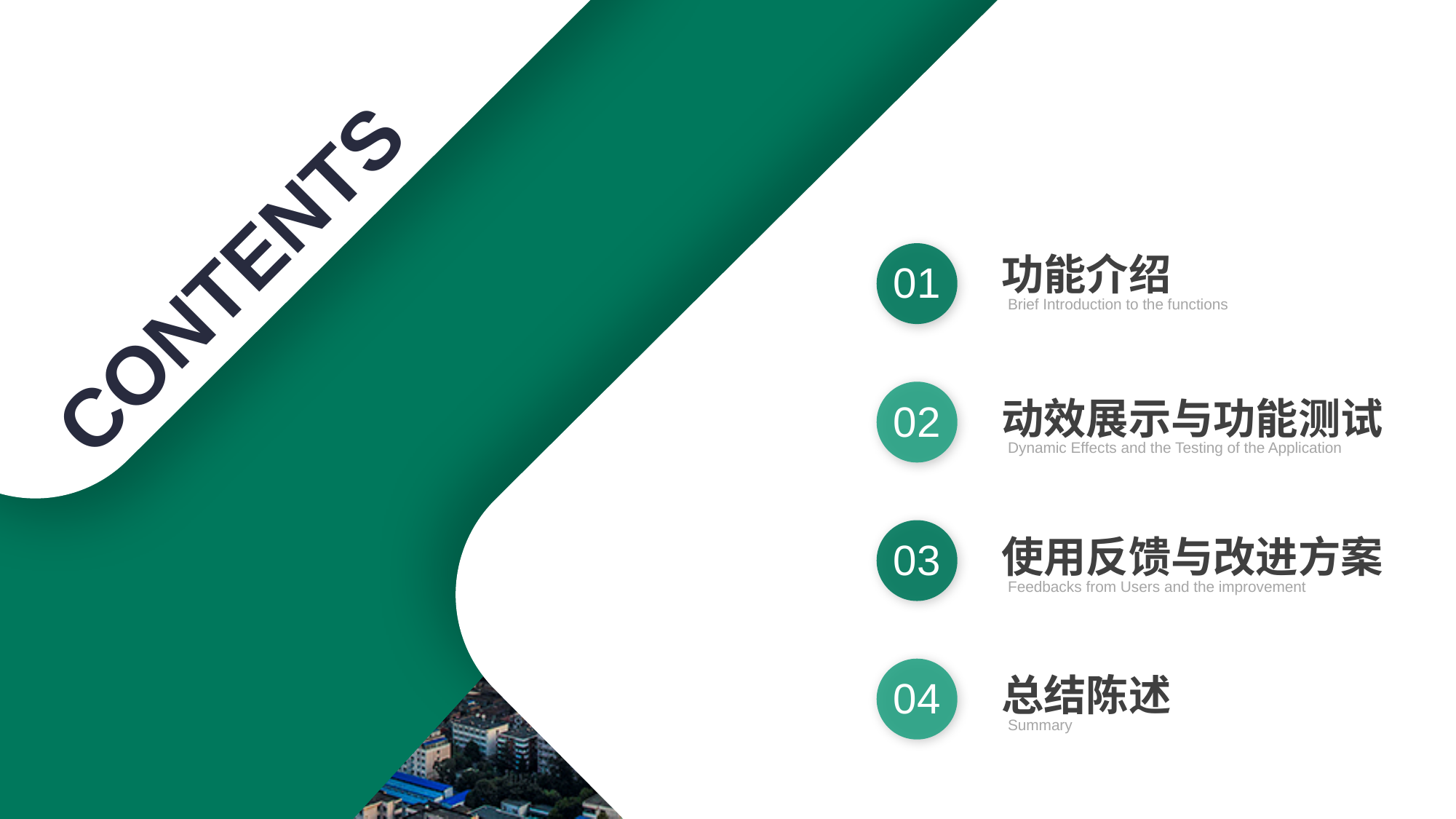

CONTENTS
功能介绍
Brief Introduction to the functions
01
动效展示与功能测试
Dynamic Effects and the Testing of the Application
02
使用反馈与改进方案
Feedbacks from Users and the improvement
03
总结陈述
Summary
04